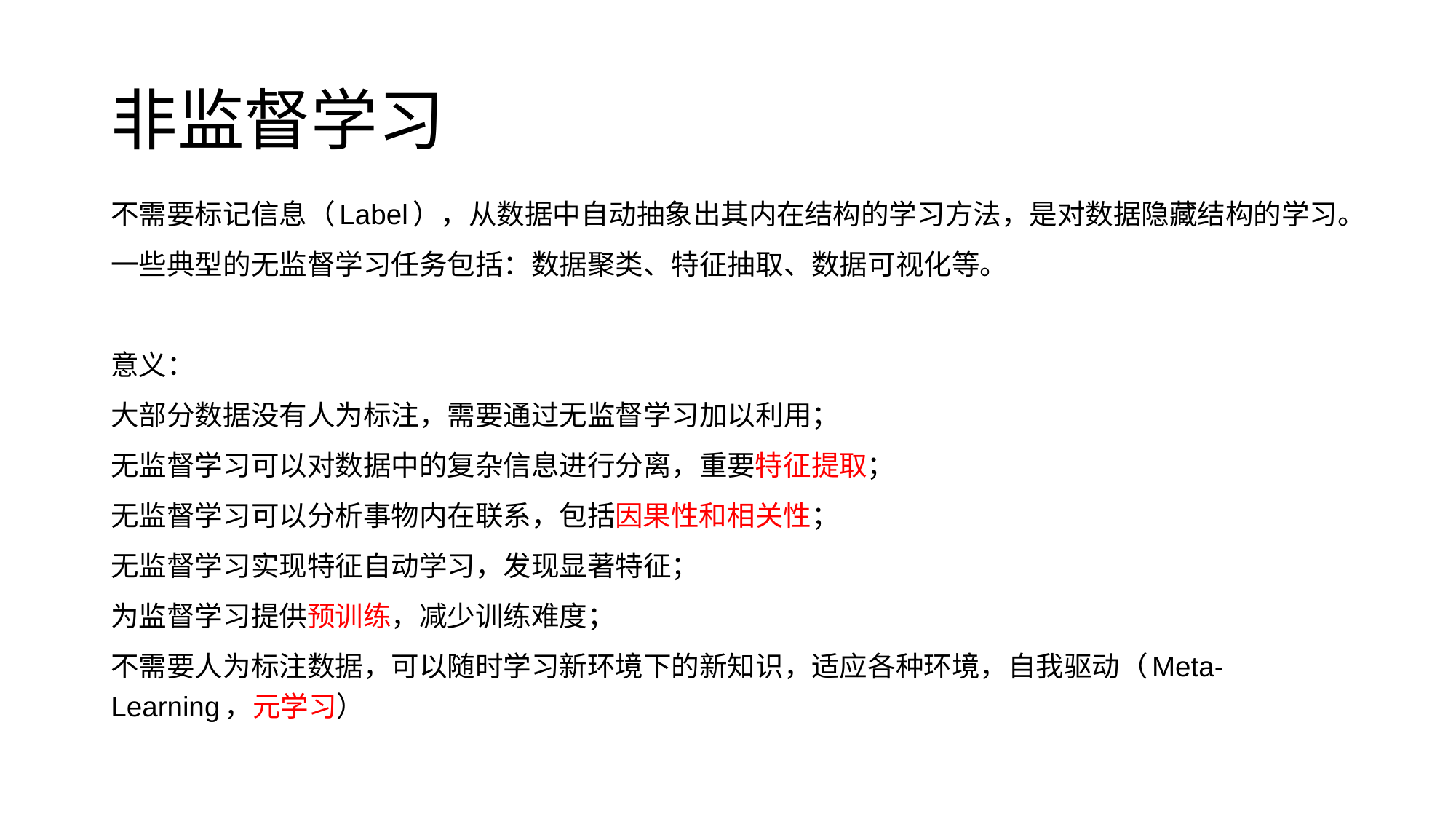

# 非监督学习
不需要标记信息（Label），从数据中自动抽象出其内在结构的学习方法，是对数据隐藏结构的学习。
一些典型的无监督学习任务包括：数据聚类、特征抽取、数据可视化等。

意义：
大部分数据没有人为标注，需要通过无监督学习加以利用；
无监督学习可以对数据中的复杂信息进行分离，重要特征提取；
无监督学习可以分析事物内在联系，包括因果性和相关性；
无监督学习实现特征自动学习，发现显著特征；
为监督学习提供预训练，减少训练难度；
不需要人为标注数据，可以随时学习新环境下的新知识，适应各种环境，自我驱动（Meta-Learning，元学习）